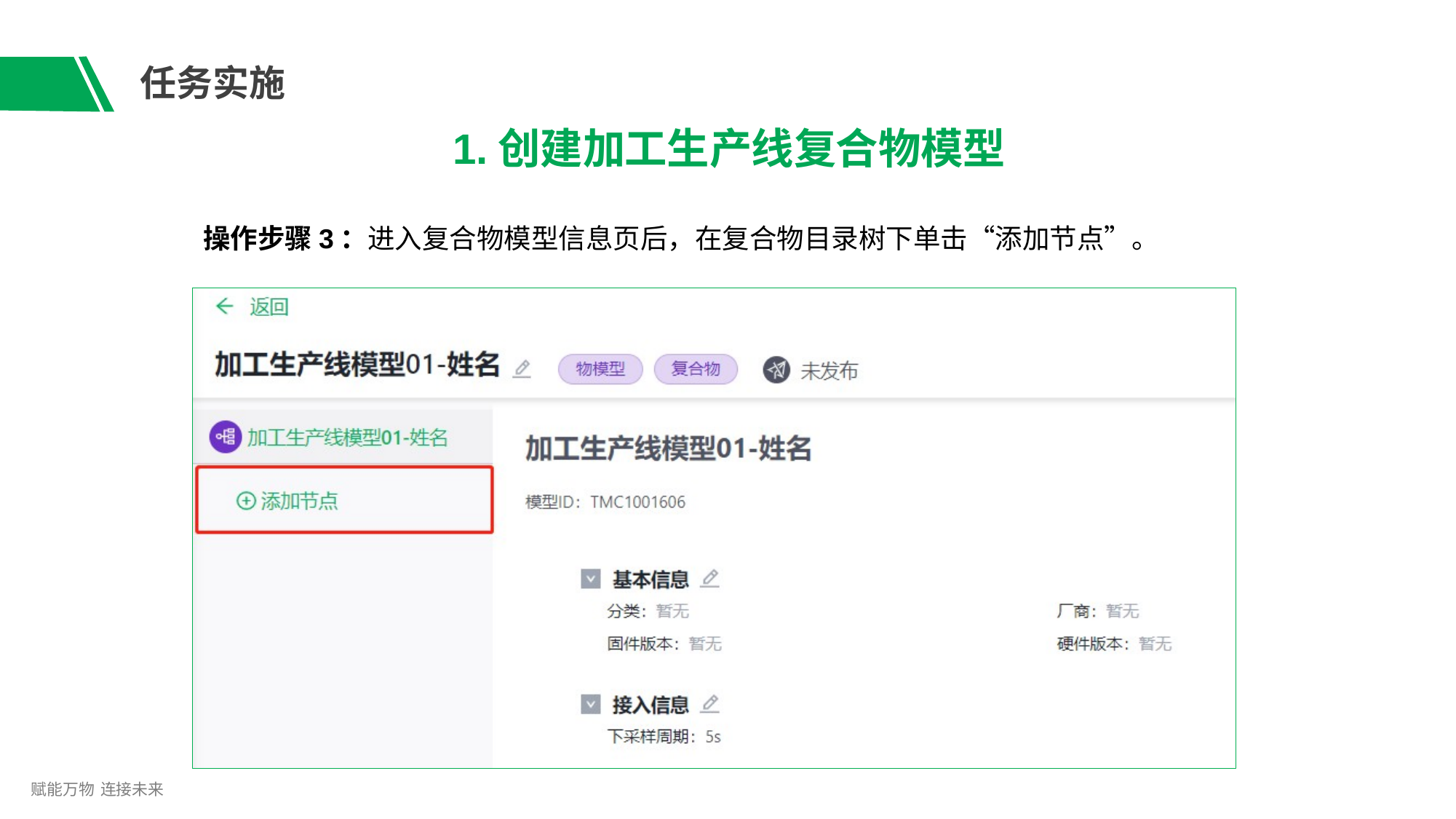

# 任务实施
1.创建加工生产线复合物模型
操作步骤3：进入复合物模型信息页后，在复合物目录树下单击“添加节点”。

赋能万物 连接未来